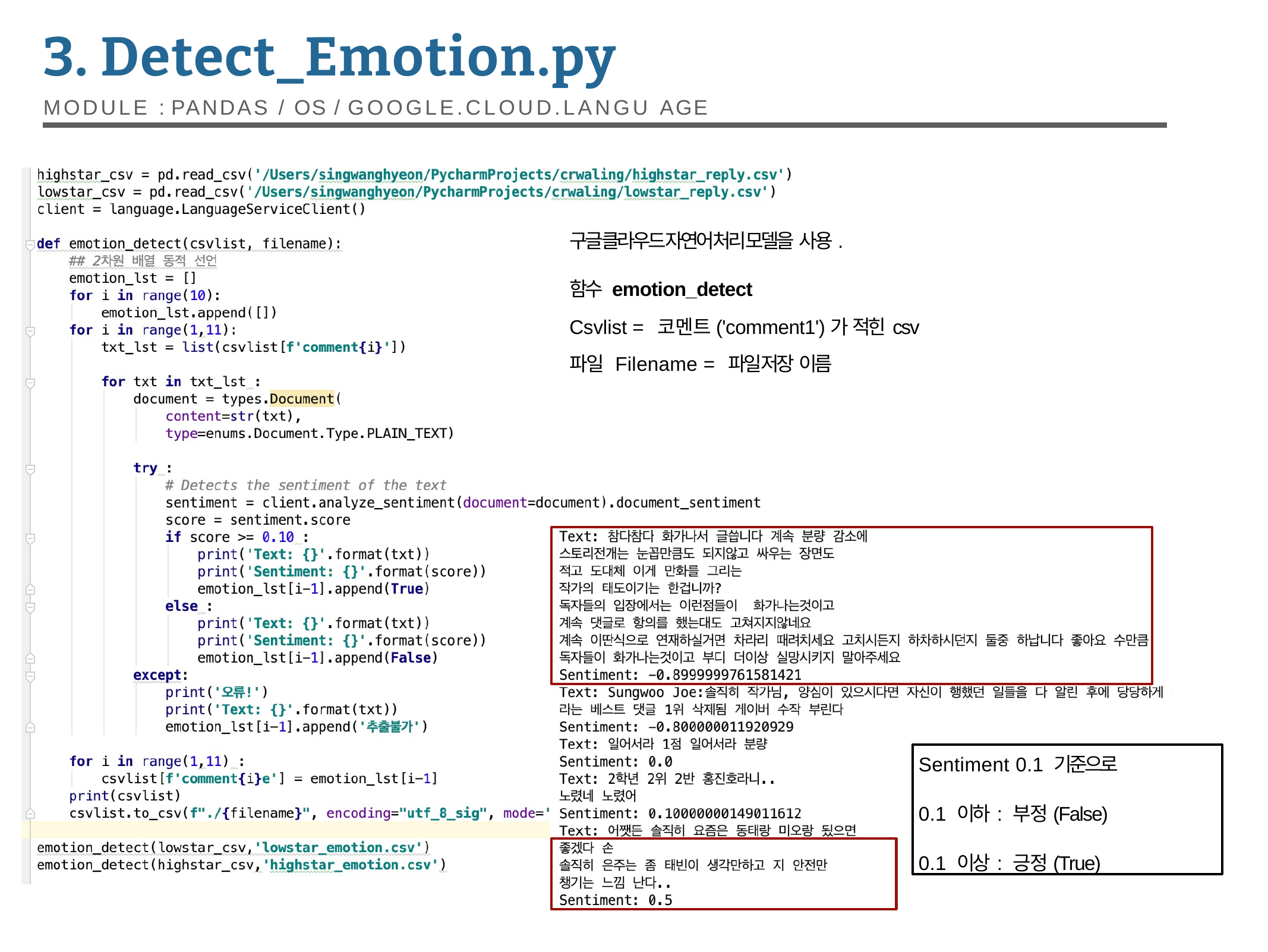

# 3. Detect_Emotion.py
MODULE : PANDAS / OS / GOOGLE.CLOUD.LANGU AGE

구글 클라우드 자연어 처리 모델을 사용.
함수 emotion_detect
Csvlist = 코멘트('comment1')가 적힌 csv파일  Filename = 파일 저장 이름

Sentiment 0.1 기준으로

0.1 이하 : 부정(False)

0.1 이상 : 긍정(True)